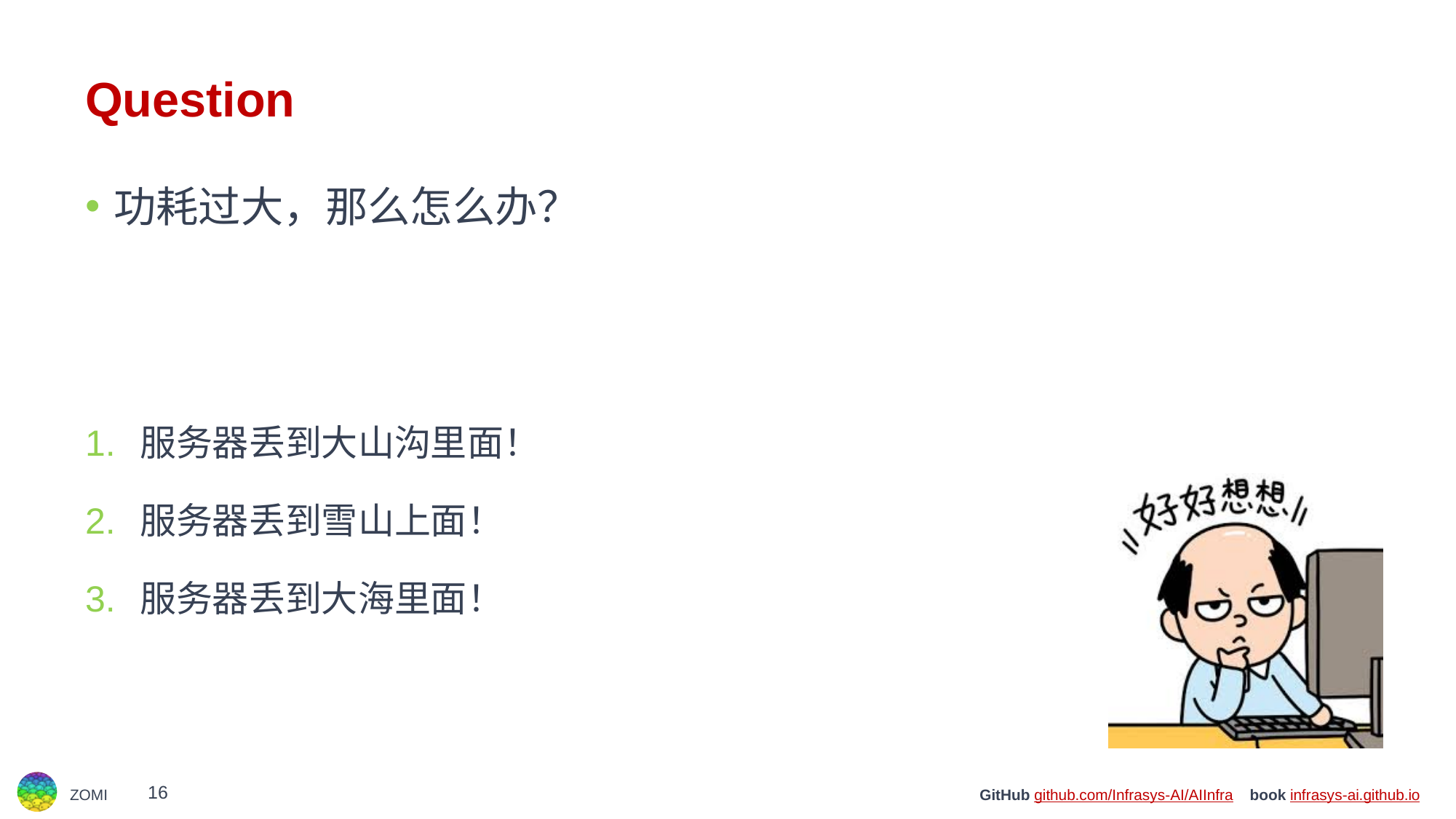

# Question
功耗过大，那么怎么办？

服务器丢到大山沟里面！
服务器丢到雪山上面！
服务器丢到大海里面！